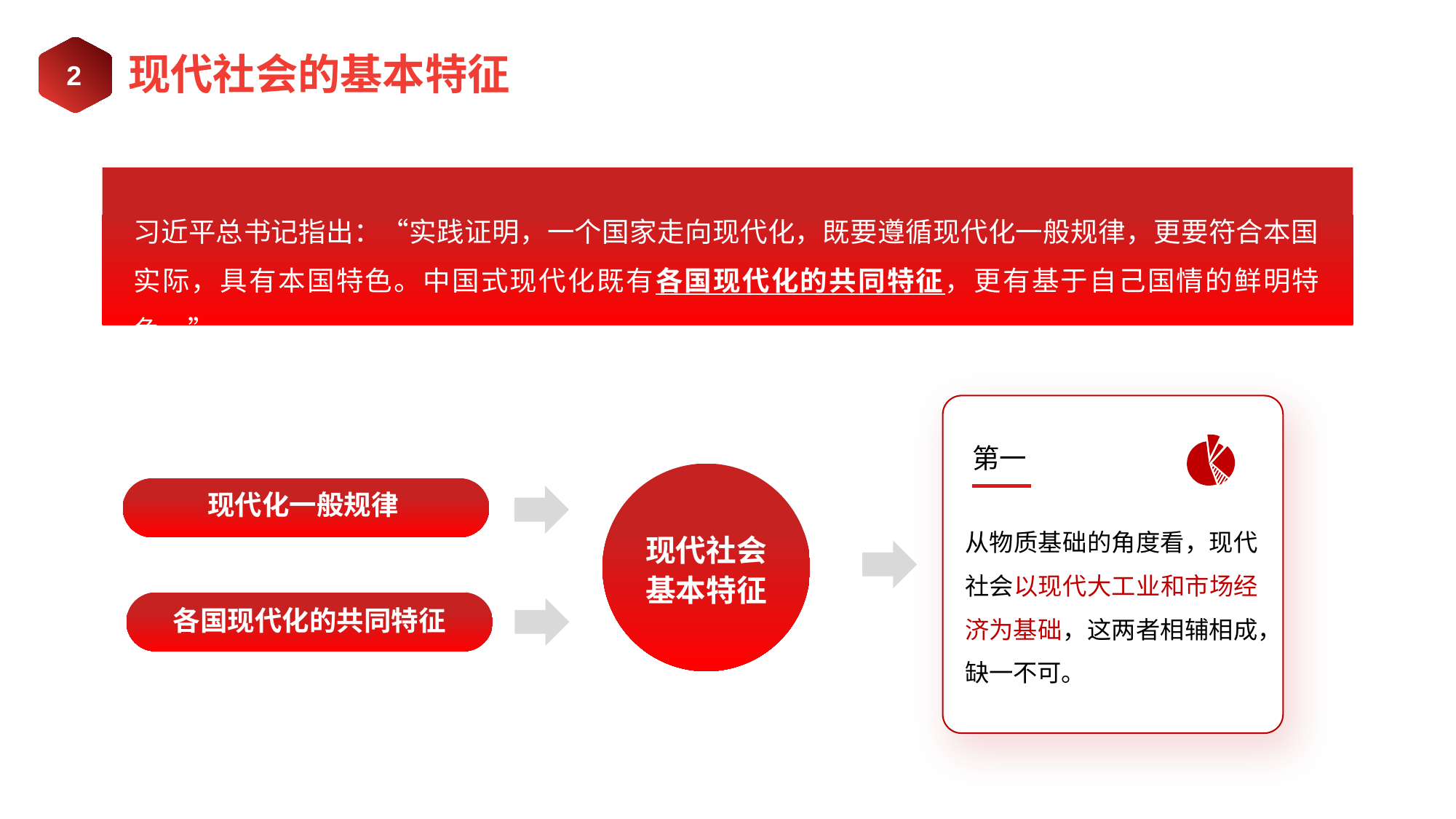

2
现代社会的基本特征

习近平总书记指出：“实践证明，一个国家走向现代化，既要遵循现代化一般规律，更要符合本国实际，具有本国特色。中国式现代化既有各国现代化的共同特征，更有基于自己国情的鲜明特色。”

第一
从物质基础的角度看，现代社会以现代大工业和市场经济为基础，这两者相辅相成，缺一不可。

现代社会
基本特征

现代化一般规律

各国现代化的共同特征